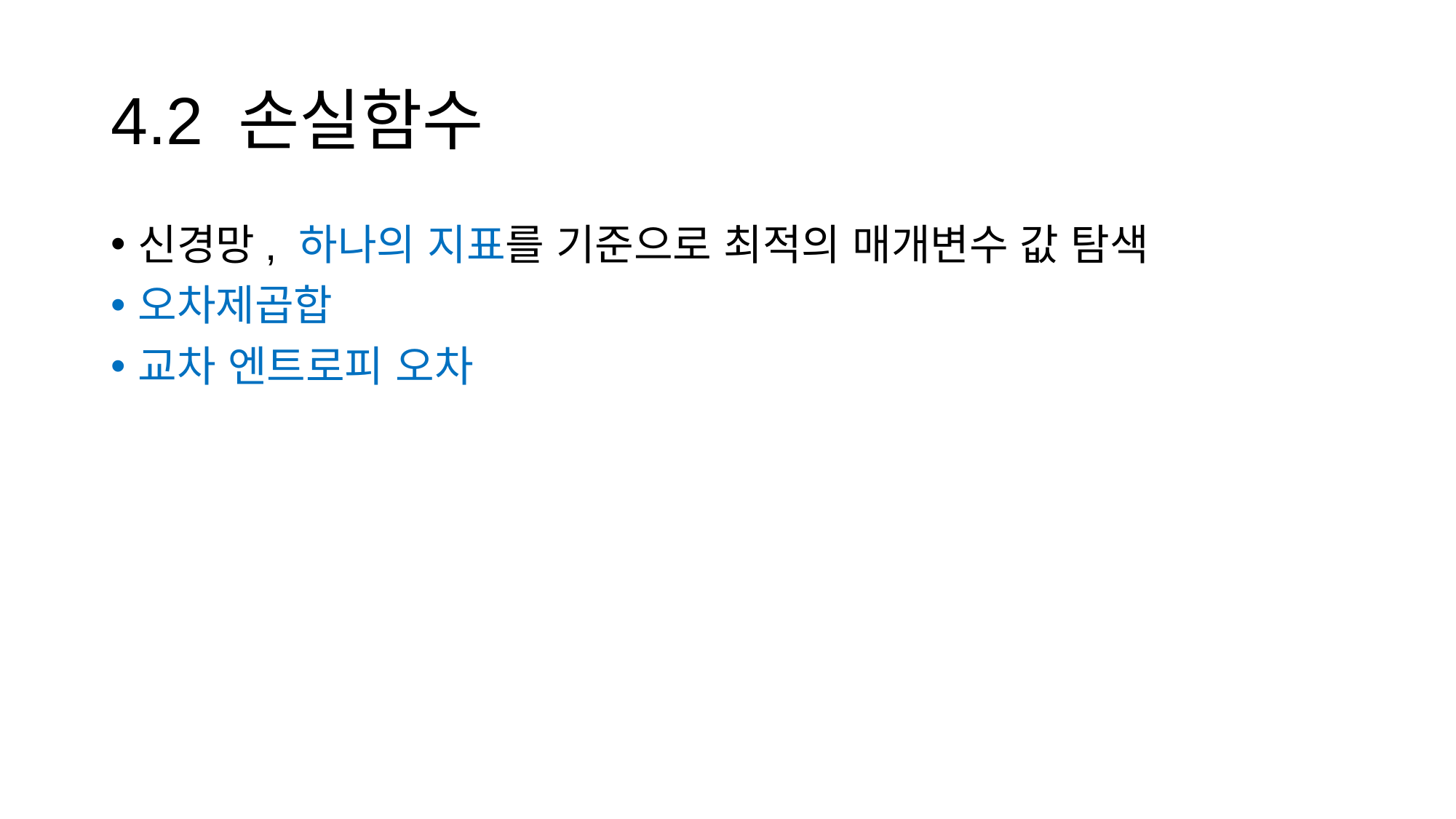

# 4.2 손실함수
신경망, 하나의 지표를 기준으로 최적의 매개변수 값 탐색
오차제곱합
교차 엔트로피 오차